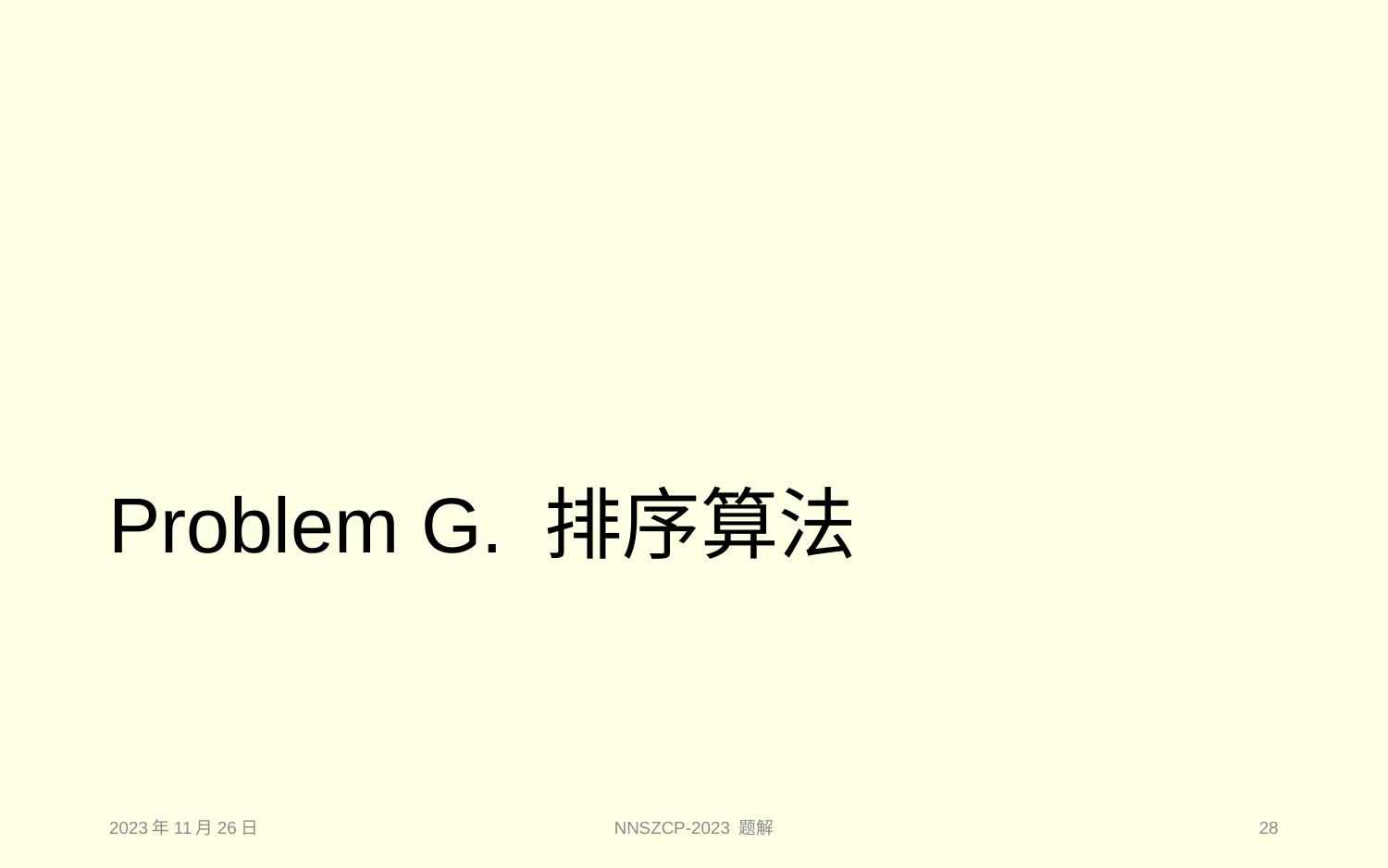

# Problem G. 排序算法

2023年11月26日
NNSZCP-2023 题解
28